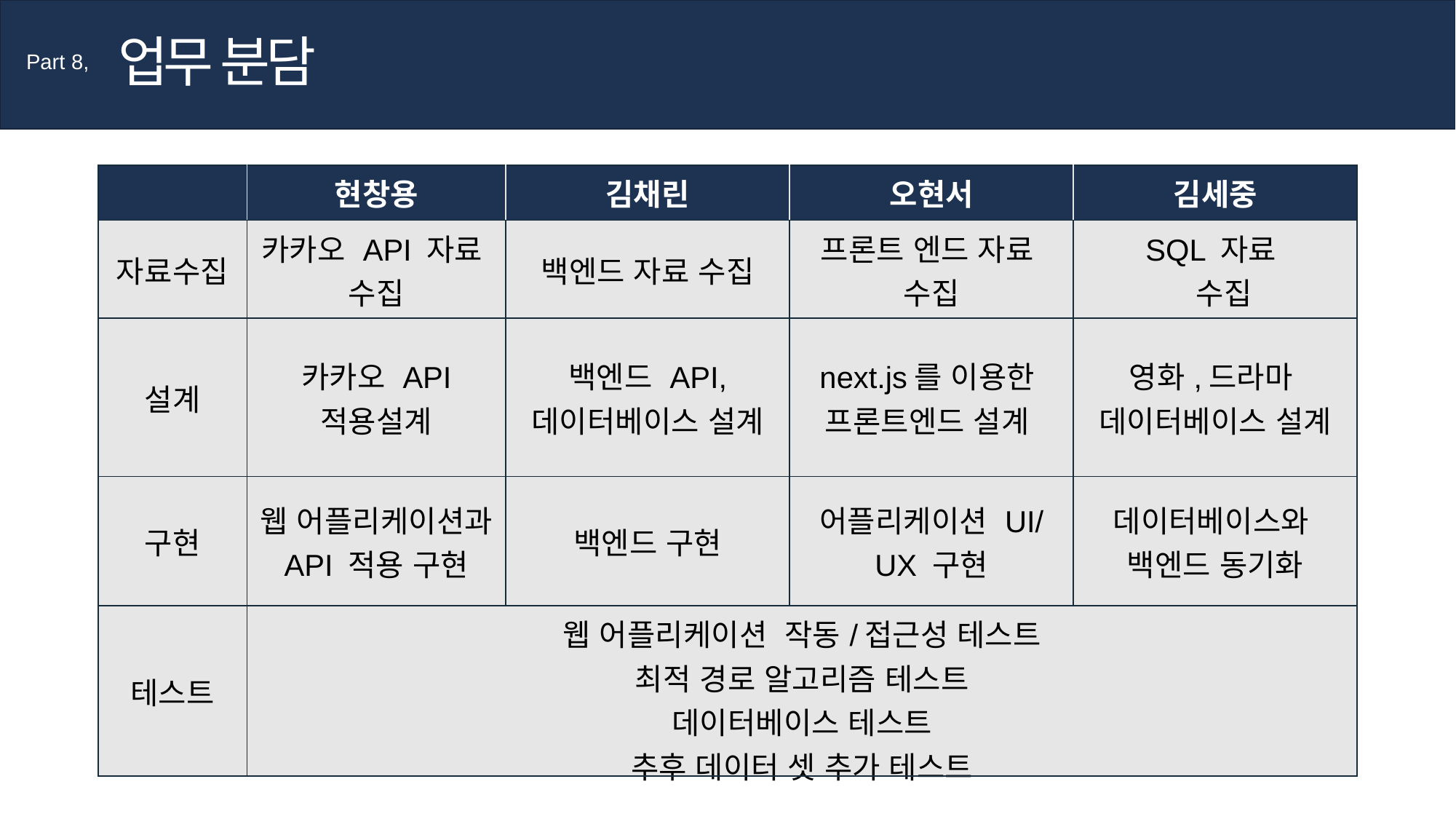

업무 분담
Part 8,
|  | 현창용 | 김채린 | 오현서 | 김세중 |
| --- | --- | --- | --- | --- |
| 자료수집 | 카카오 API 자료 수집 | 백엔드 자료 수집 | 프론트 엔드 자료 수집 | SQL 자료 수집 |
| 설계 | 카카오 API 적용설계 | 백엔드 API, 데이터베이스 설계 | next.js를 이용한 프론트엔드 설계 | 영화,드라마 데이터베이스 설계 |
| 구현 | 웹 어플리케이션과 API 적용 구현 | 백엔드 구현 | 어플리케이션 UI/UX 구현 | 데이터베이스와 백엔드 동기화 |
| 테스트 | 웹 어플리케이션 작동/접근성 테스트 최적 경로 알고리즘 테스트 데이터베이스 테스트 추후 데이터 셋 추가 테스트 |  |  |  |